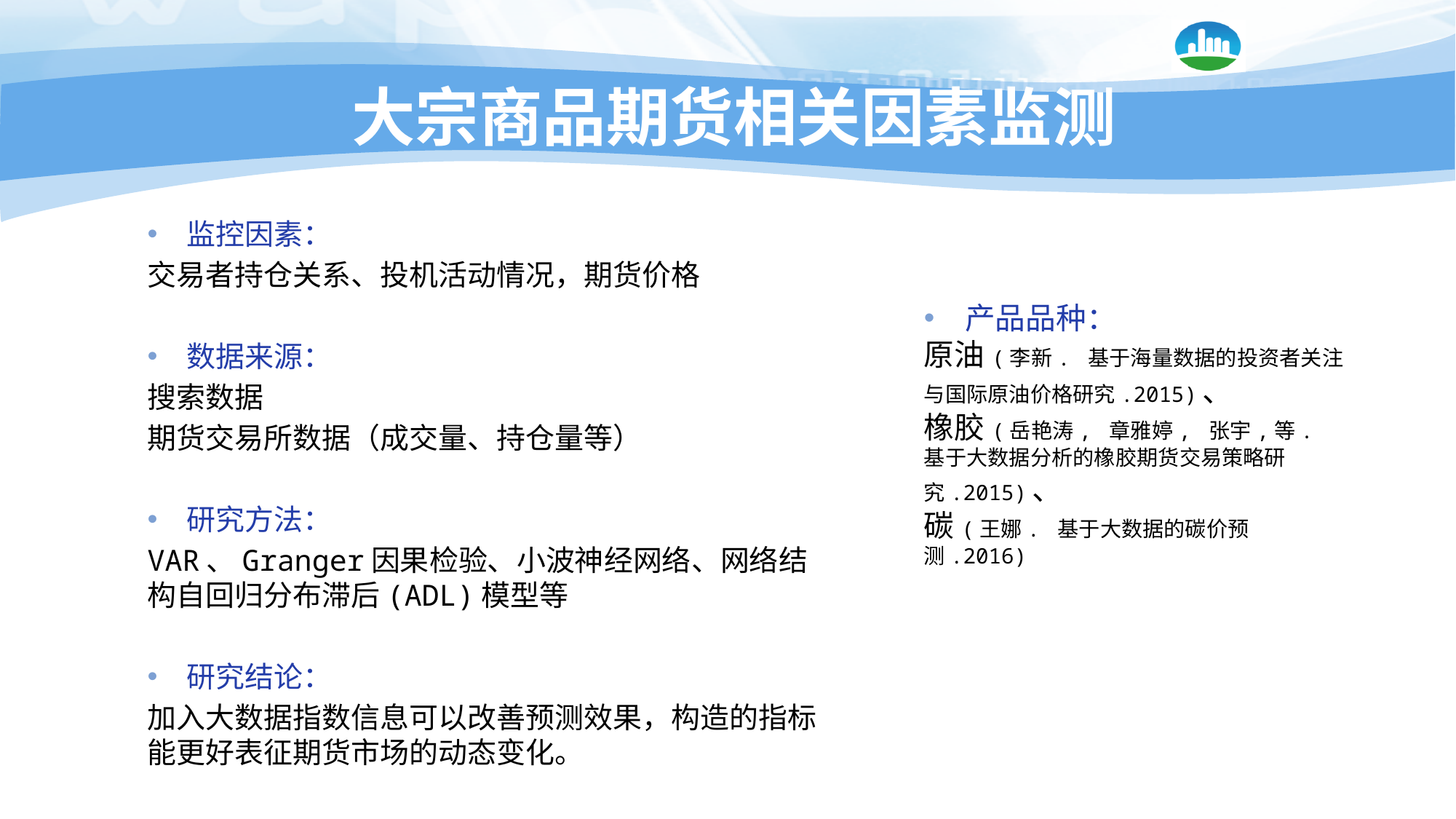

# 大宗商品期货相关因素监测
监控因素：
交易者持仓关系、投机活动情况，期货价格

数据来源：
搜索数据
期货交易所数据（成交量、持仓量等）

研究方法：
VAR、Granger因果检验、小波神经网络、网络结构自回归分布滞后(ADL)模型等

研究结论：
加入大数据指数信息可以改善预测效果，构造的指标能更好表征期货市场的动态变化。

产品品种：
原油(李新. 基于海量数据的投资者关注与国际原油价格研究.2015)、
橡胶(岳艳涛, 章雅婷, 张宇,等. 基于大数据分析的橡胶期货交易策略研究.2015)、
碳(王娜. 基于大数据的碳价预测.2016)